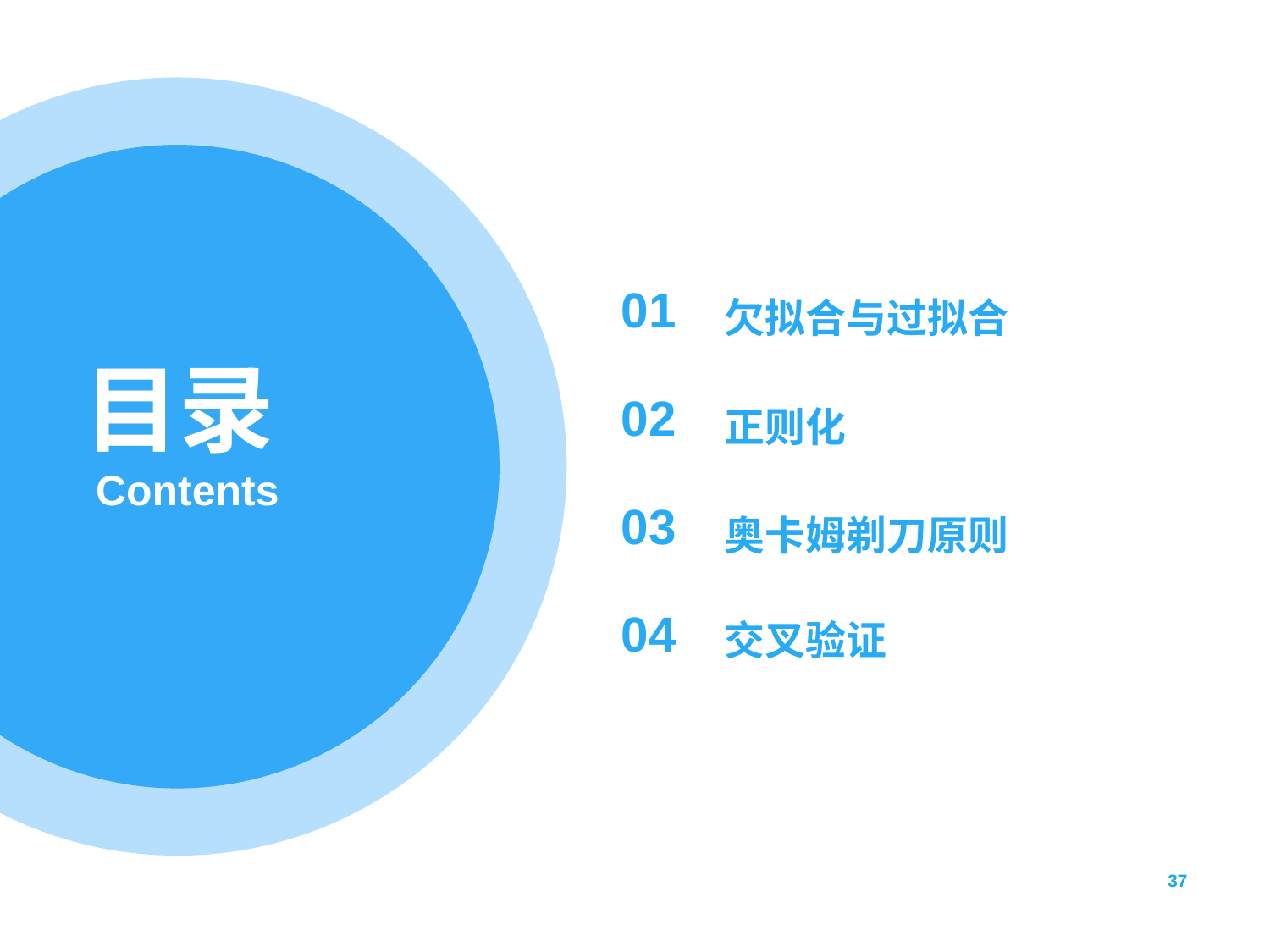

01
欠拟合与过拟合
02
正则化
03
奥卡姆剃刀原则
04
交叉验证
37